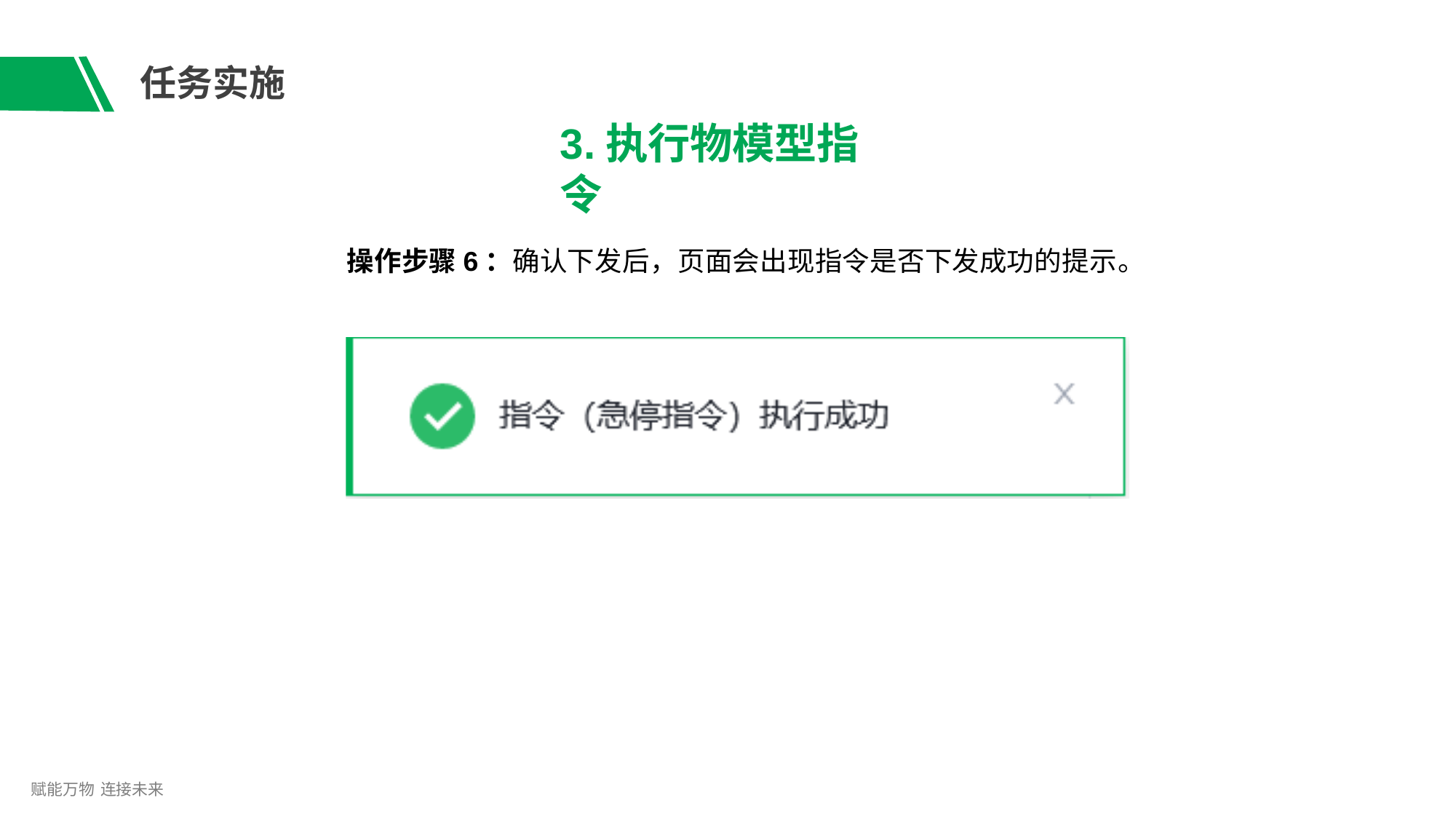

# 任务实施
3.执行物模型指令
操作步骤6：确认下发后，页面会出现指令是否下发成功的提示。

赋能万物 连接未来